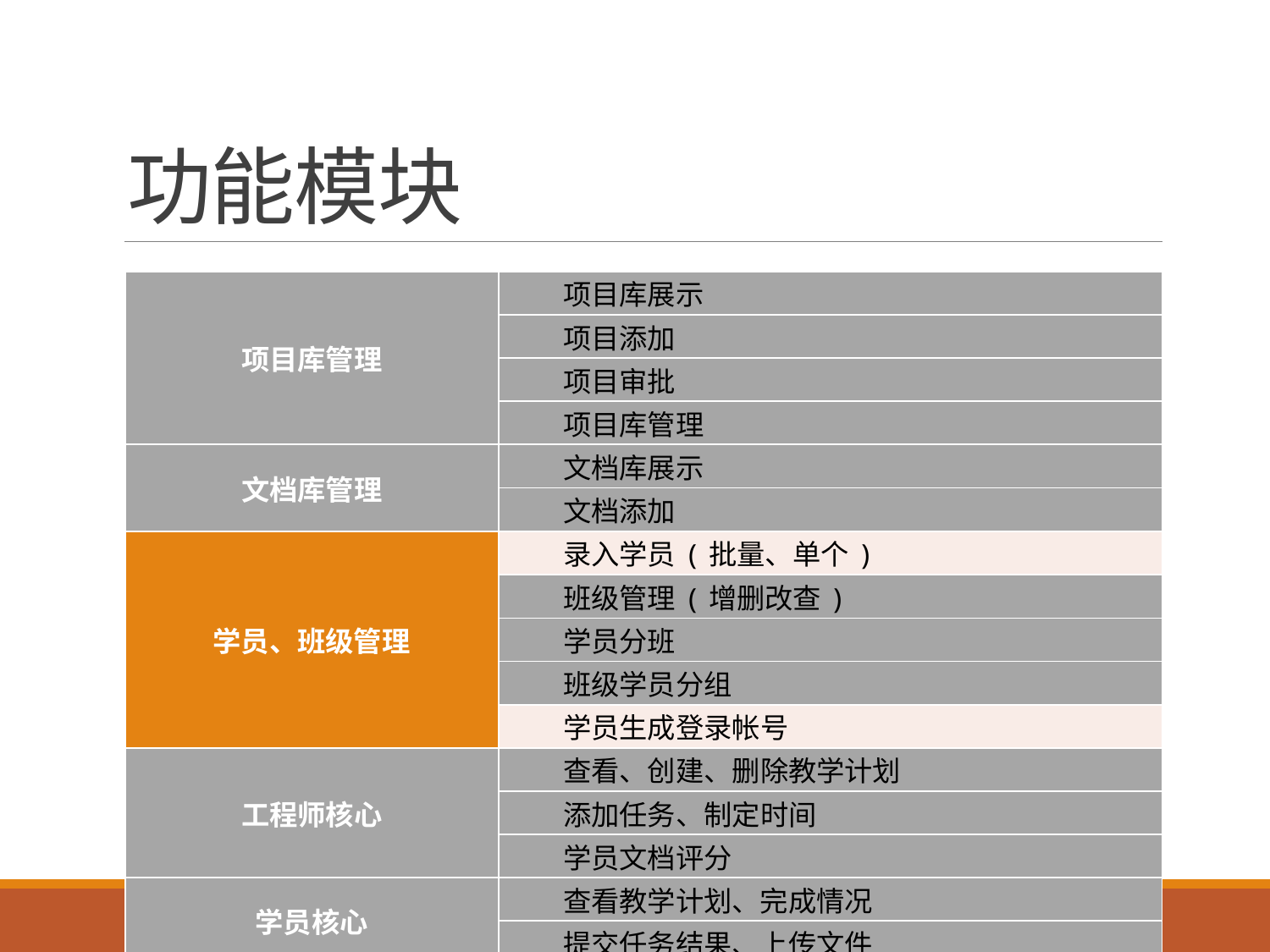

# 功能模块
| 项目库管理 | 项目库展示 |
| --- | --- |
|  | 项目添加 |
|  | 项目审批 |
|  | 项目库管理 |
| 文档库管理 | 文档库展示 |
|  | 文档添加 |
| 学员、班级管理 | 录入学员(批量、单个) |
|  | 班级管理(增删改查) |
|  | 学员分班 |
|  | 班级学员分组 |
|  | 学员生成登录帐号 |
| 工程师核心 | 查看、创建、删除教学计划 |
|  | 添加任务、制定时间 |
|  | 学员文档评分 |
| 学员核心 | 查看教学计划、完成情况 |
|  | 提交任务结果、上传文件 |
35